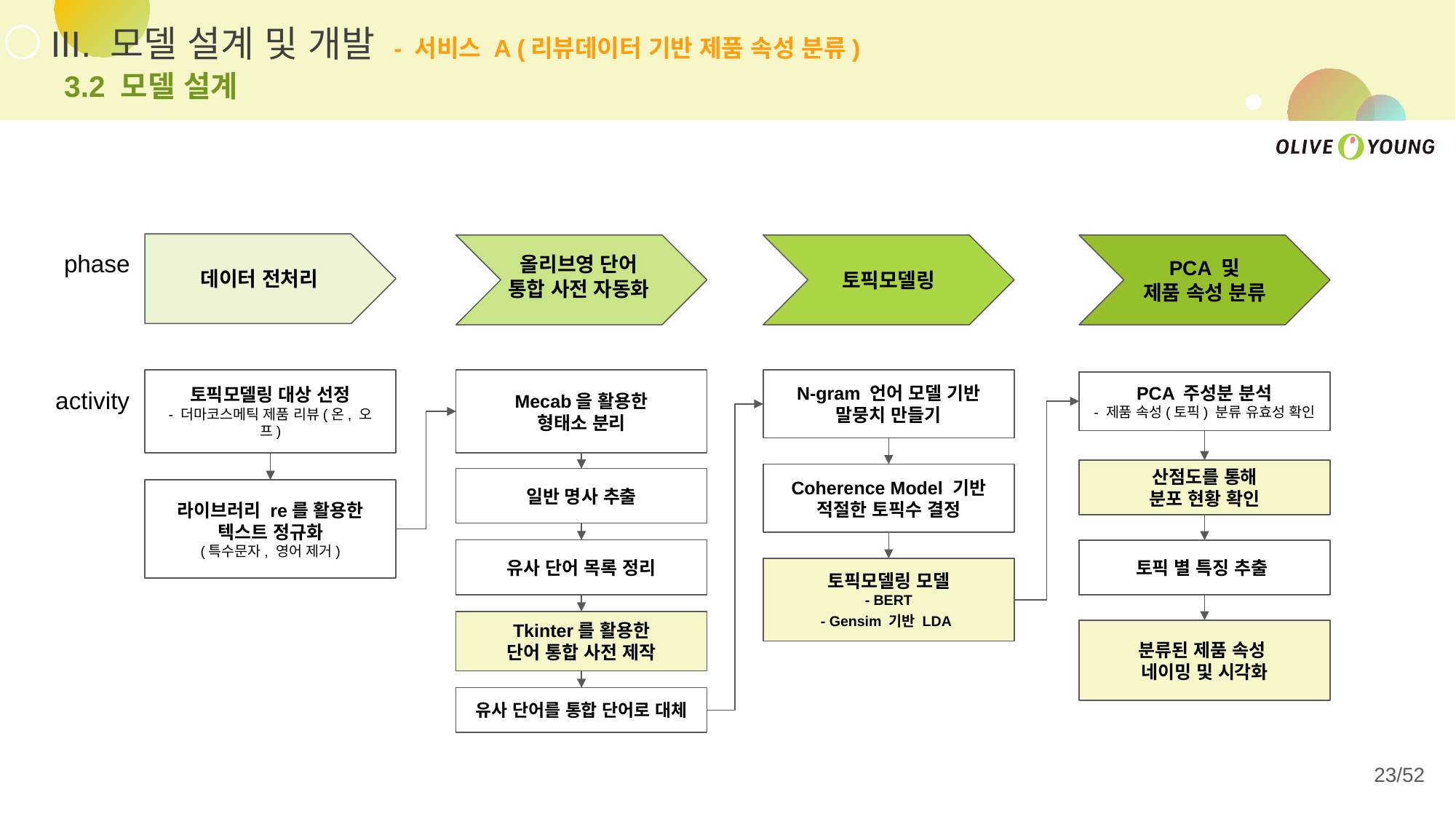

III. 모델 설계 및 개발 - 서비스 A (리뷰데이터 기반 제품 속성 분류)
3.2 모델 설계
데이터 전처리
phase

토픽모델링
PCA 및
제품 속성 분류
올리브영 단어
통합 사전 자동화
N-gram 언어 모델 기반
말뭉치 만들기
토픽모델링 대상 선정
- 더마코스메틱 제품 리뷰(온, 오프)
Mecab을 활용한
형태소 분리
activity
PCA 주성분 분석
- 제품 속성(토픽) 분류 유효성 확인
산점도를 통해
분포 현황 확인
Coherence Model 기반
적절한 토픽수 결정
일반 명사 추출
라이브러리 re를 활용한
텍스트 정규화
(특수문자, 영어 제거)
유사 단어 목록 정리
토픽 별 특징 추출
토픽모델링 모델
- BERT
- Gensim 기반 LDA
Tkinter를 활용한
단어 통합 사전 제작
분류된 제품 속성
네이밍 및 시각화
유사 단어를 통합 단어로 대체
23/52